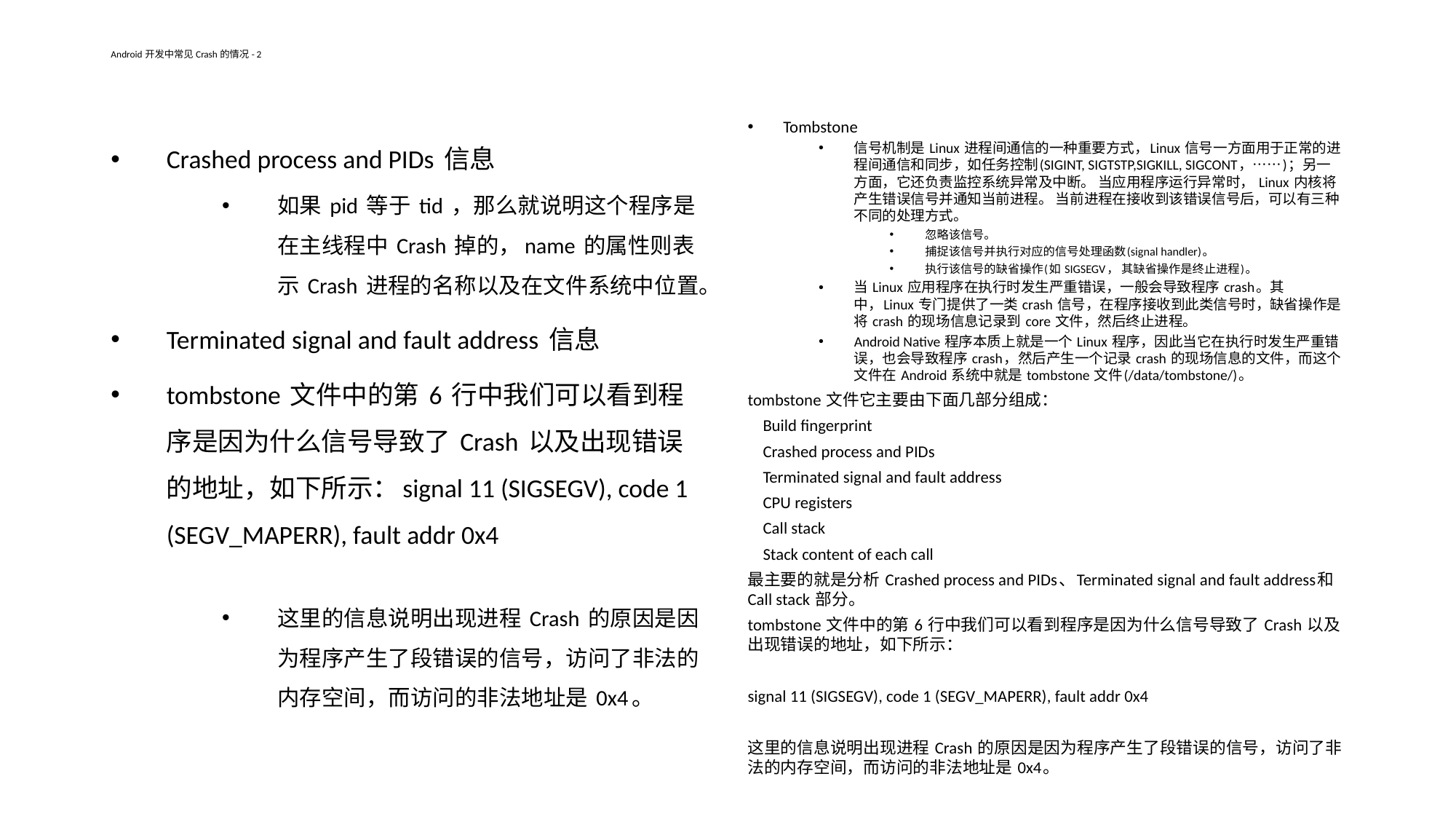

# Android 开发中常见 Crash 的情况 - 2
Tombstone
信号机制是 Linux 进程间通信的一种重要方式，Linux 信号一方面用于正常的进程间通信和同步，如任务控制(SIGINT, SIGTSTP,SIGKILL, SIGCONT，……)；另一方面，它还负责监控系统异常及中断。 当应用程序运行异常时， Linux 内核将产生错误信号并通知当前进程。 当前进程在接收到该错误信号后，可以有三种不同的处理方式。
忽略该信号。
捕捉该信号并执行对应的信号处理函数(signal handler)。
执行该信号的缺省操作(如 SIGSEGV， 其缺省操作是终止进程)。
当 Linux 应用程序在执行时发生严重错误，一般会导致程序 crash。其中，Linux 专门提供了一类 crash 信号，在程序接收到此类信号时，缺省操作是将 crash 的现场信息记录到 core 文件，然后终止进程。
Android Native 程序本质上就是一个 Linux 程序，因此当它在执行时发生严重错误，也会导致程序 crash，然后产生一个记录 crash 的现场信息的文件，而这个文件在 Android 系统中就是 tombstone 文件(/data/tombstone/)。
tombstone 文件它主要由下面几部分组成：
    Build fingerprint
    Crashed process and PIDs
    Terminated signal and fault address
    CPU registers
    Call stack
    Stack content of each call
最主要的就是分析 Crashed process and PIDs、Terminated signal and fault address和Call stack 部分。
tombstone 文件中的第 6 行中我们可以看到程序是因为什么信号导致了 Crash 以及出现错误的地址，如下所示：

signal 11 (SIGSEGV), code 1 (SEGV_MAPERR), fault addr 0x4

这里的信息说明出现进程 Crash 的原因是因为程序产生了段错误的信号，访问了非法的内存空间，而访问的非法地址是 0x4。

Crashed process and PIDs 信息
如果 pid 等于 tid ，那么就说明这个程序是在主线程中 Crash 掉的，name 的属性则表示 Crash 进程的名称以及在文件系统中位置。
Terminated signal and fault address 信息
tombstone 文件中的第 6 行中我们可以看到程序是因为什么信号导致了 Crash 以及出现错误的地址，如下所示：signal 11 (SIGSEGV), code 1 (SEGV_MAPERR), fault addr 0x4

这里的信息说明出现进程 Crash 的原因是因为程序产生了段错误的信号，访问了非法的内存空间，而访问的非法地址是 0x4。